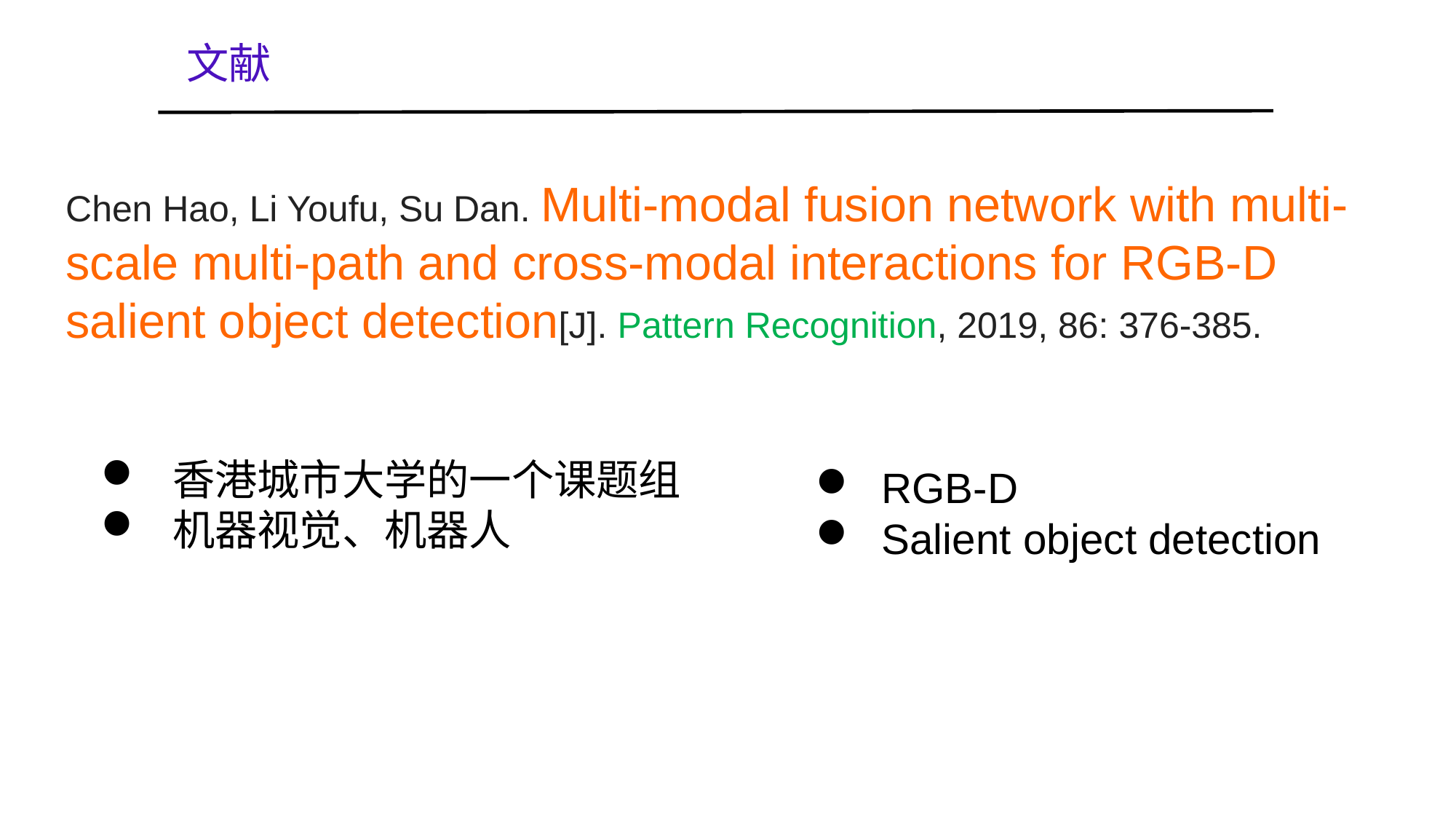

文献
Chen Hao, Li Youfu, Su Dan. Multi-modal fusion network with multi-scale multi-path and cross-modal interactions for RGB-D salient object detection[J]. Pattern Recognition, 2019, 86: 376-385.
  香港城市大学的一个课题组
  机器视觉、机器人
  RGB-D
  Salient object detection